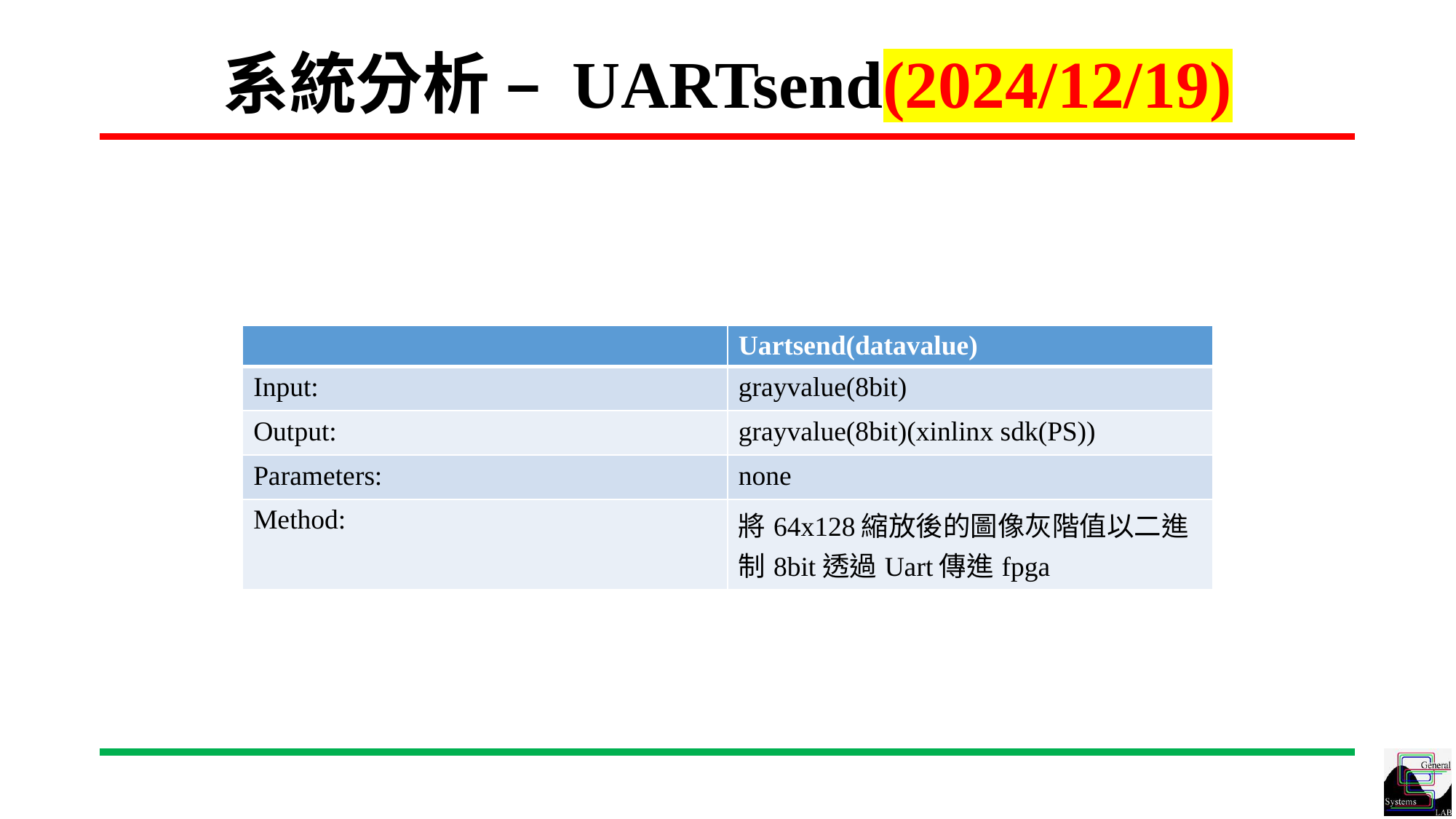

# 系統分析 – UARTsend(2024/12/19)
|  | Uartsend(datavalue) |
| --- | --- |
| Input: | grayvalue(8bit) |
| Output: | grayvalue(8bit)(xinlinx sdk(PS)) |
| Parameters: | none |
| Method: | 將64x128縮放後的圖像灰階值以二進制8bit透過Uart傳進fpga |